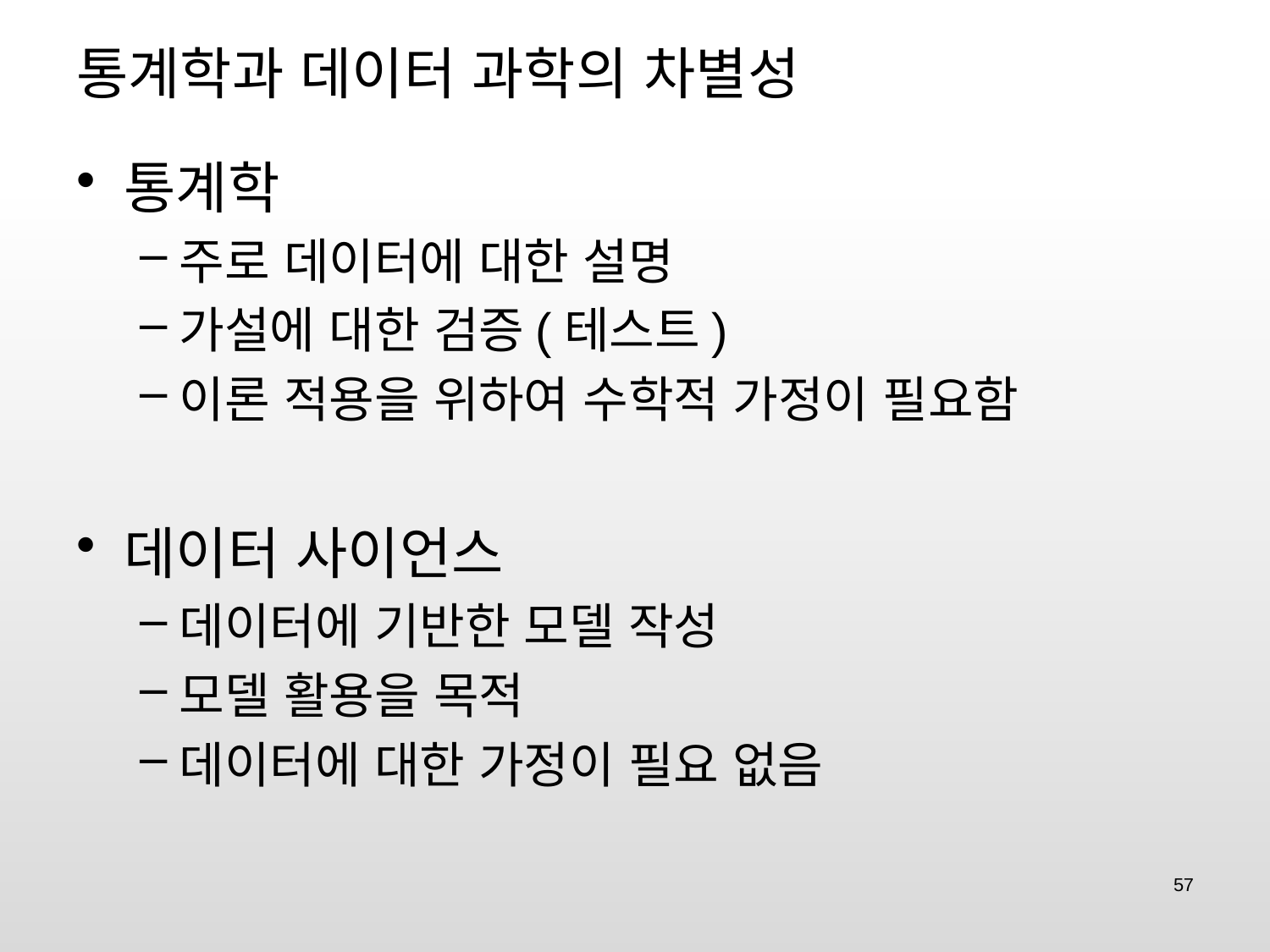

# 통계학과 데이터 과학의 차별성
통계학
주로 데이터에 대한 설명
가설에 대한 검증(테스트)
이론 적용을 위하여 수학적 가정이 필요함

데이터 사이언스
데이터에 기반한 모델 작성
모델 활용을 목적
데이터에 대한 가정이 필요 없음

57